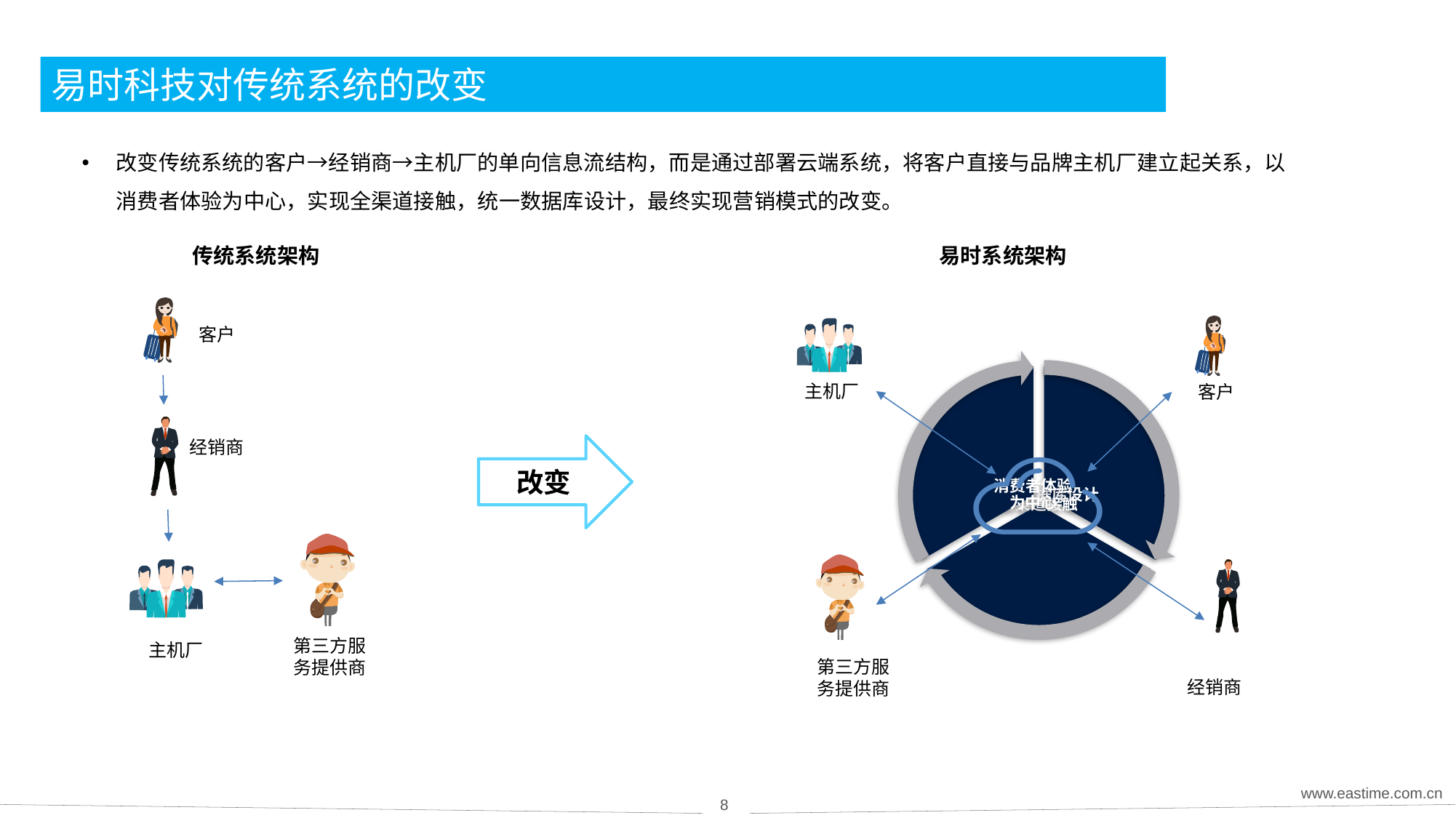

# 易时科技对传统系统的改变
改变传统系统的客户→经销商→主机厂的单向信息流结构，而是通过部署云端系统，将客户直接与品牌主机厂建立起关系，以消费者体验为中心，实现全渠道接触，统一数据库设计，最终实现营销模式的改变。
传统系统架构
易时系统架构

客户

经销商

第三方服务提供商
主机厂

主机厂
客户

第三方服务提供商
经销商
统一数据库设计
全渠道接触
消费者体验
为中心
改变